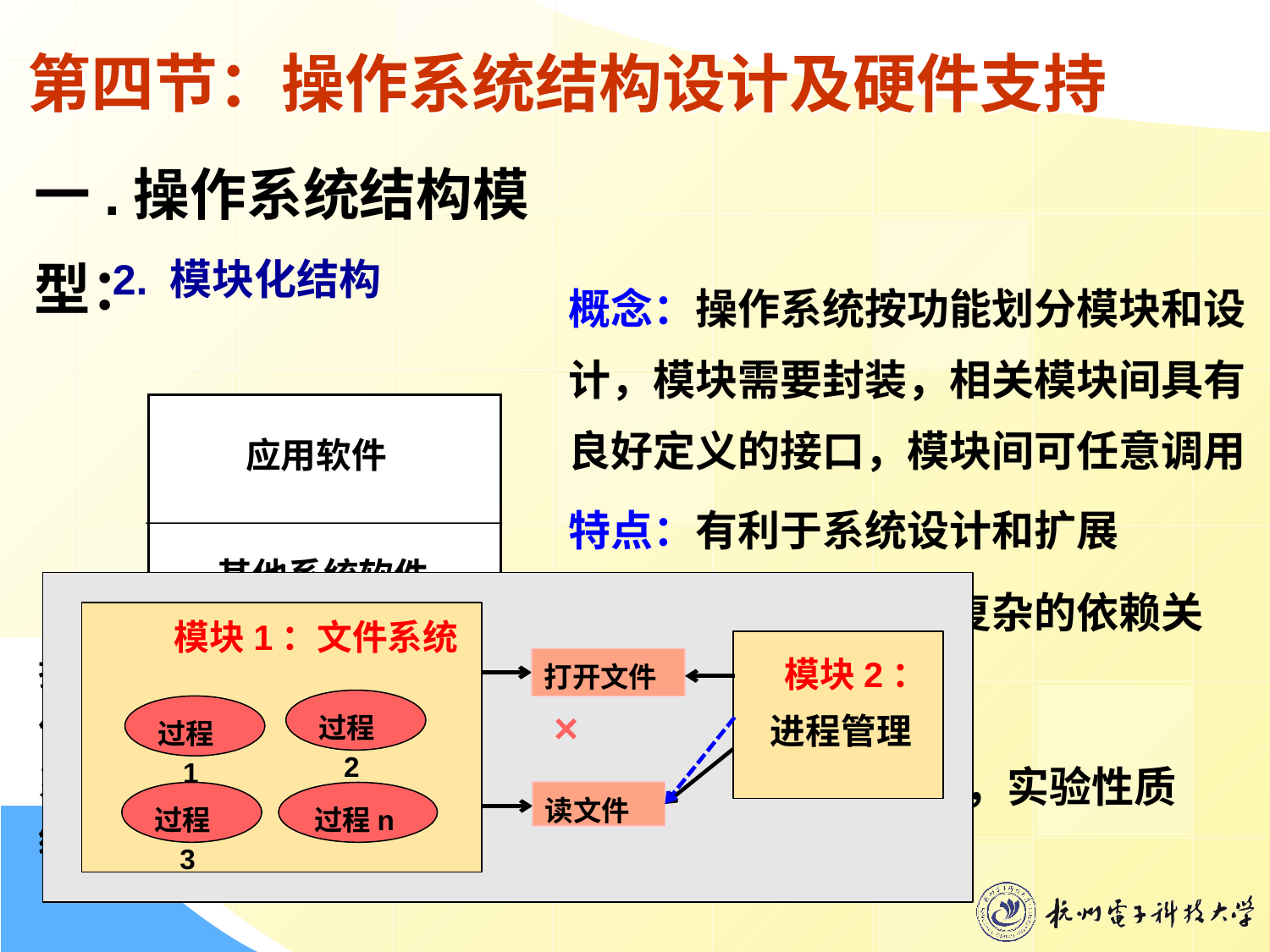

# 第四节：操作系统结构设计及硬件支持
一.操作系统结构模型：
2. 模块化结构
概念：操作系统按功能划分模块和设计，模块需要封装，相关模块间具有良好定义的接口，模块间可任意调用
特点：有利于系统设计和扩展
缺点：模块间存在着复杂的依赖关系，使OS结构不清。
实例：Choices系统，实验性质

应用软件

其他系统软件
操
作
系
统

操作系统其他功能

内核

 模块1：文件系统
打开文件
过程2
过程1
读文件
过程3
过程n
   模块2：
  进程管理
×